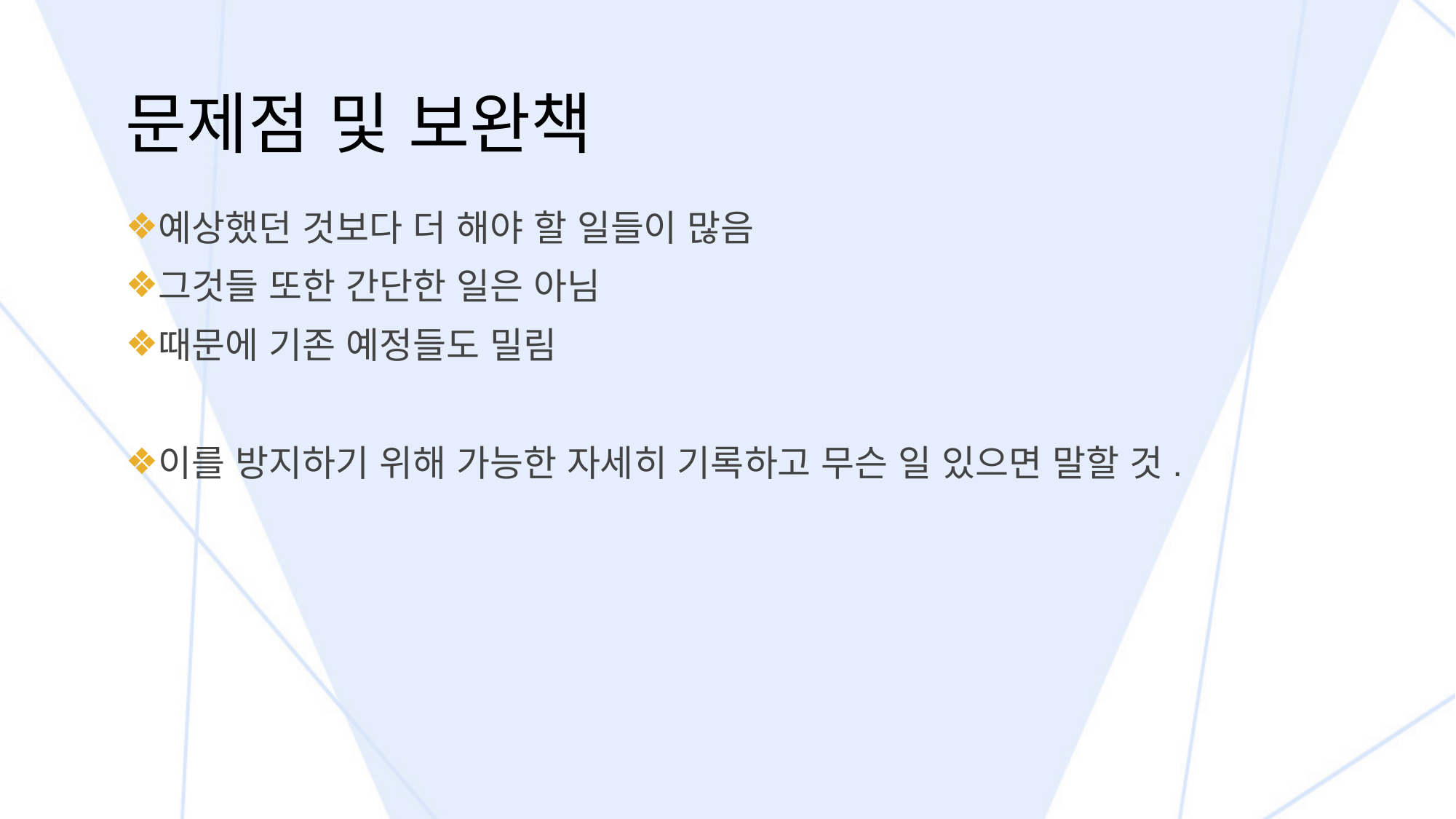

# 문제점 및 보완책
예상했던 것보다 더 해야 할 일들이 많음
그것들 또한 간단한 일은 아님
때문에 기존 예정들도 밀림

이를 방지하기 위해 가능한 자세히 기록하고 무슨 일 있으면 말할 것.